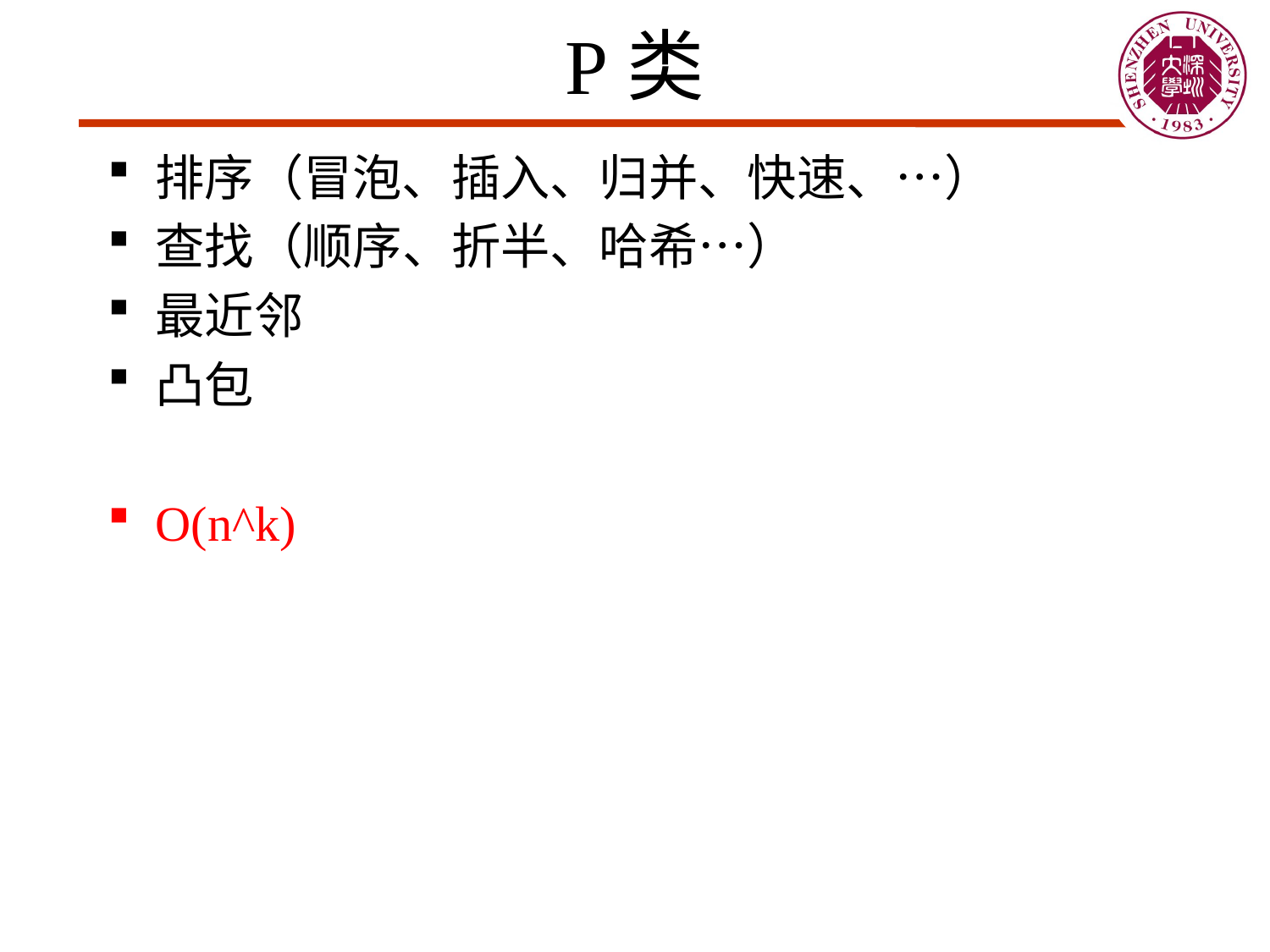

# P类
排序（冒泡、插入、归并、快速、…）
查找（顺序、折半、哈希…）
最近邻
凸包

O(n^k)